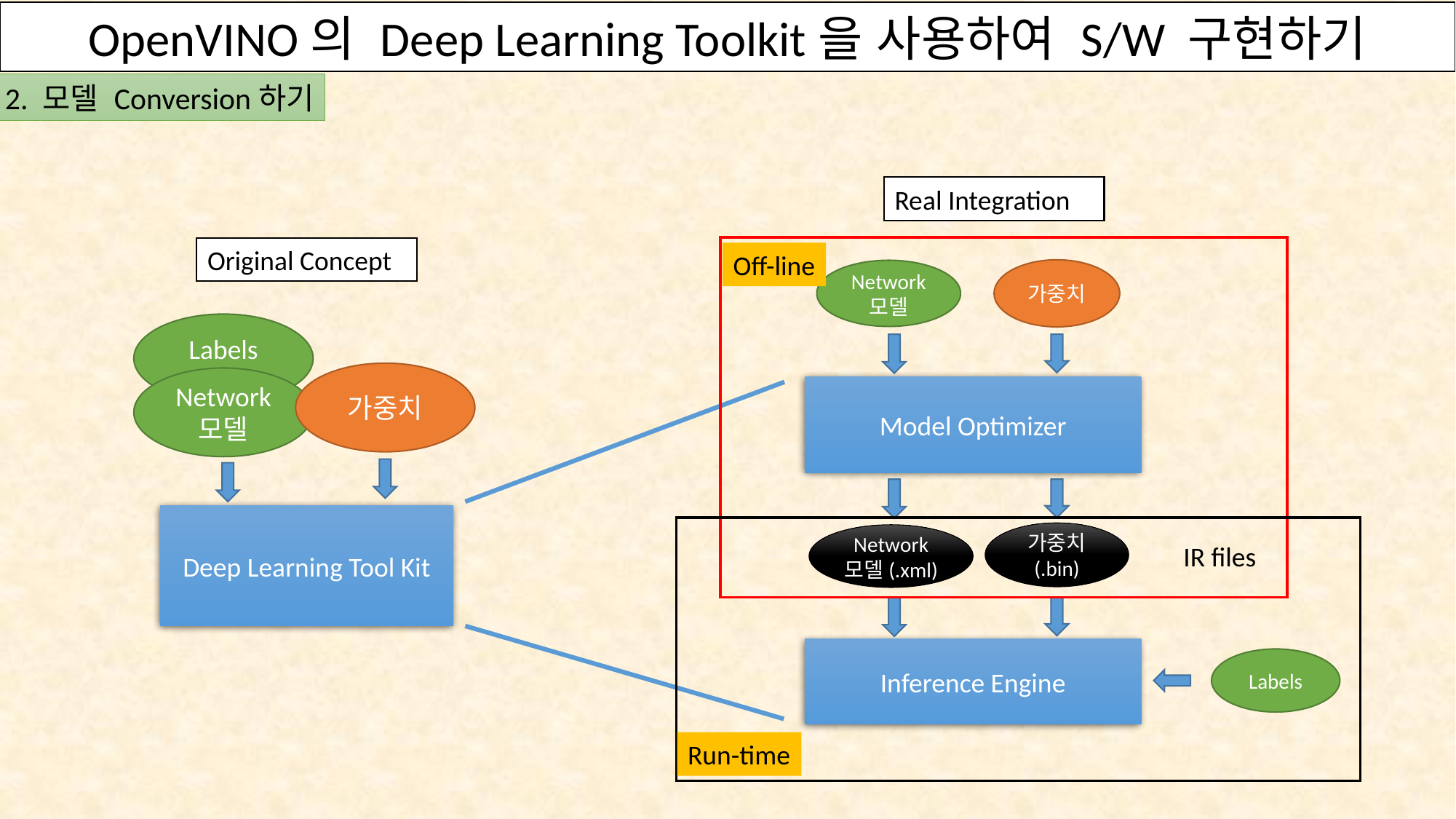

OpenVINO의 Deep Learning Toolkit을 사용하여 S/W 구현하기
OpenVINO의 Deep Learning Toolkit을 사용하여 S/W 구현하기
2. 모델 Conversion하기
1. 모델 Conversion하기
Real Integration

Original Concept
Off-line
가중치
Network 모델
Labels

가중치
Network 모델
Model Optimizer

Deep Learning Tool Kit

가중치
(.bin)
Network 모델(.xml)
IR files

Inference Engine
Labels

Run-time